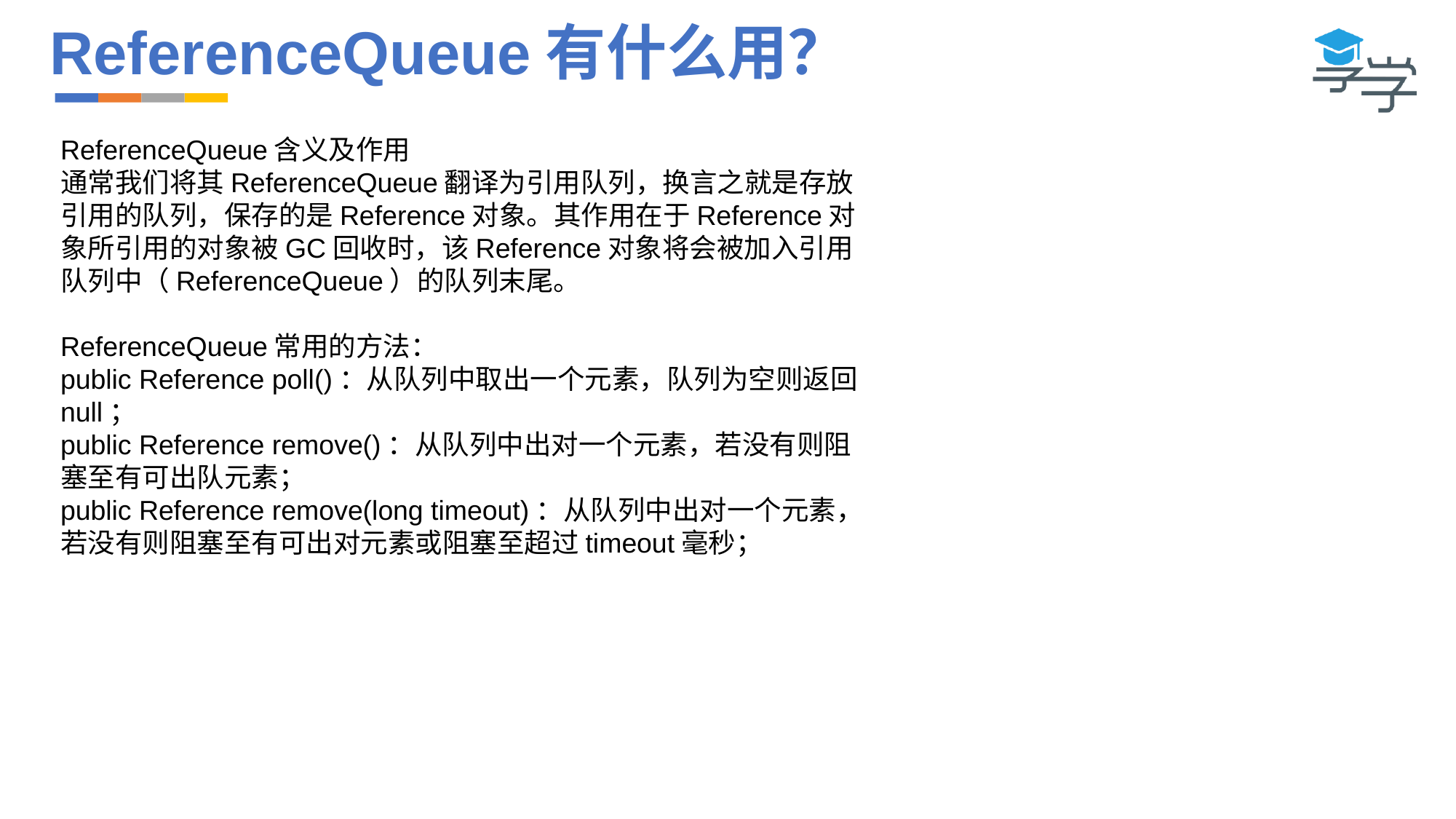

# ReferenceQueue有什么用？
ReferenceQueue含义及作用
通常我们将其ReferenceQueue翻译为引用队列，换言之就是存放引用的队列，保存的是Reference对象。其作用在于Reference对象所引用的对象被GC回收时，该Reference对象将会被加入引用队列中（ReferenceQueue）的队列末尾。

ReferenceQueue常用的方法：
public Reference poll()：从队列中取出一个元素，队列为空则返回null；
public Reference remove()：从队列中出对一个元素，若没有则阻塞至有可出队元素；
public Reference remove(long timeout)：从队列中出对一个元素，若没有则阻塞至有可出对元素或阻塞至超过timeout毫秒；